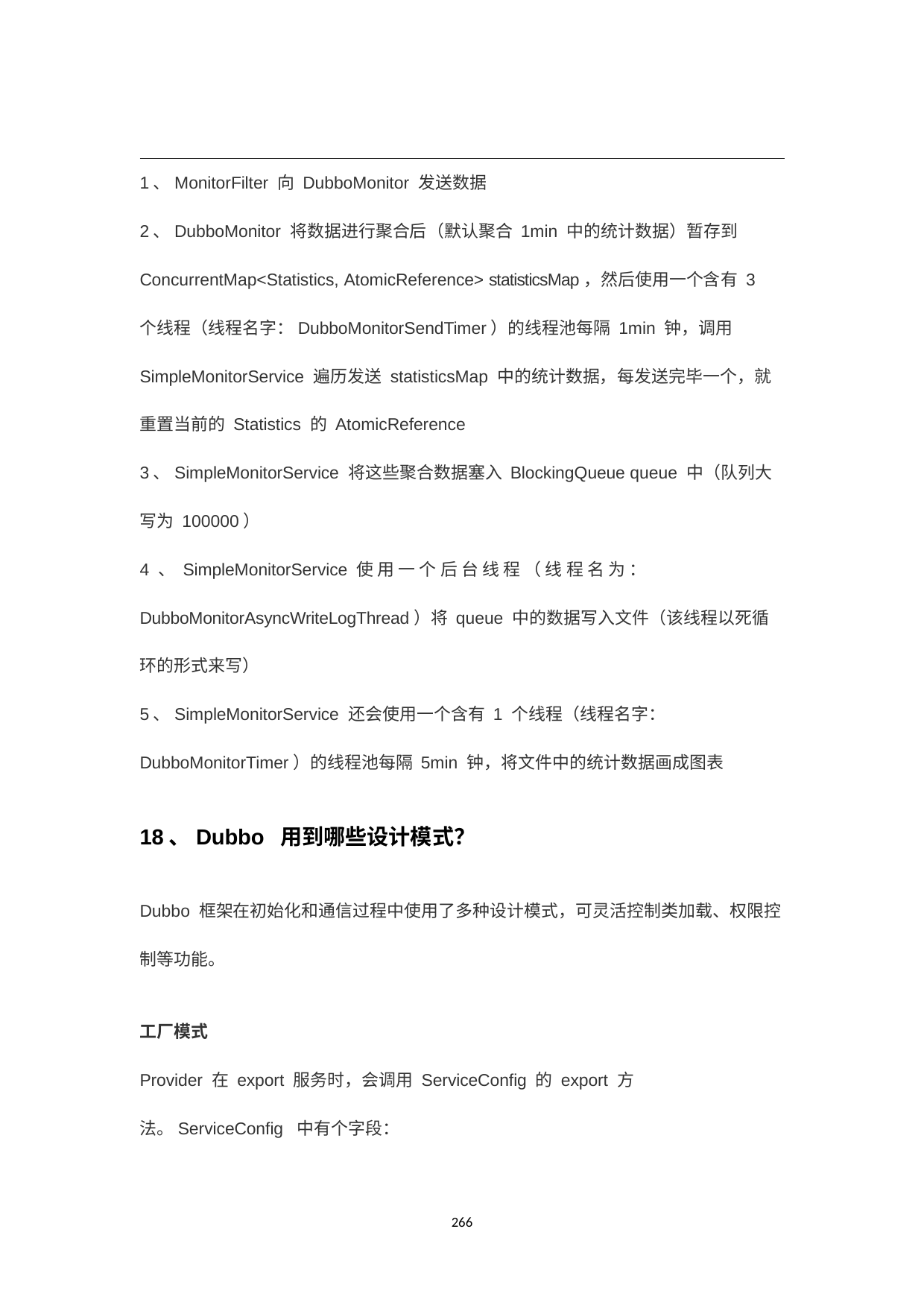

1、MonitorFilter 向DubboMonitor 发送数据
2、DubboMonitor 将数据进行聚合后（默认聚合 1min 中的统计数据）暂存到 ConcurrentMap<Statistics, AtomicReference> statisticsMap，然后使用一个含有 3  个线程（线程名字：DubboMonitorSendTimer）的线程池每隔 1min 钟，调用 SimpleMonitorService 遍历发送statisticsMap 中的统计数据，每发送完毕一个，就 重置当前的Statistics 的AtomicReference
3、SimpleMonitorService 将这些聚合数据塞入 BlockingQueue queue 中（队列大 写为 100000）
4 、 SimpleMonitorService 使 用 一 个 后 台 线 程 （ 线 程 名 为 ：  DubboMonitorAsyncWriteLogThread）将 queue 中的数据写入文件（该线程以死循 环的形式来写）
5、SimpleMonitorService 还会使用一个含有 1 个线程（线程名字：  DubboMonitorTimer）的线程池每隔 5min 钟，将文件中的统计数据画成图表

18、Dubbo 用到哪些设计模式？

Dubbo 框架在初始化和通信过程中使用了多种设计模式，可灵活控制类加载、权限控 制等功能。
工厂模式
Provider 在export 服务时，会调用 ServiceConfig 的export 方法。ServiceConfig  中有个字段：
266